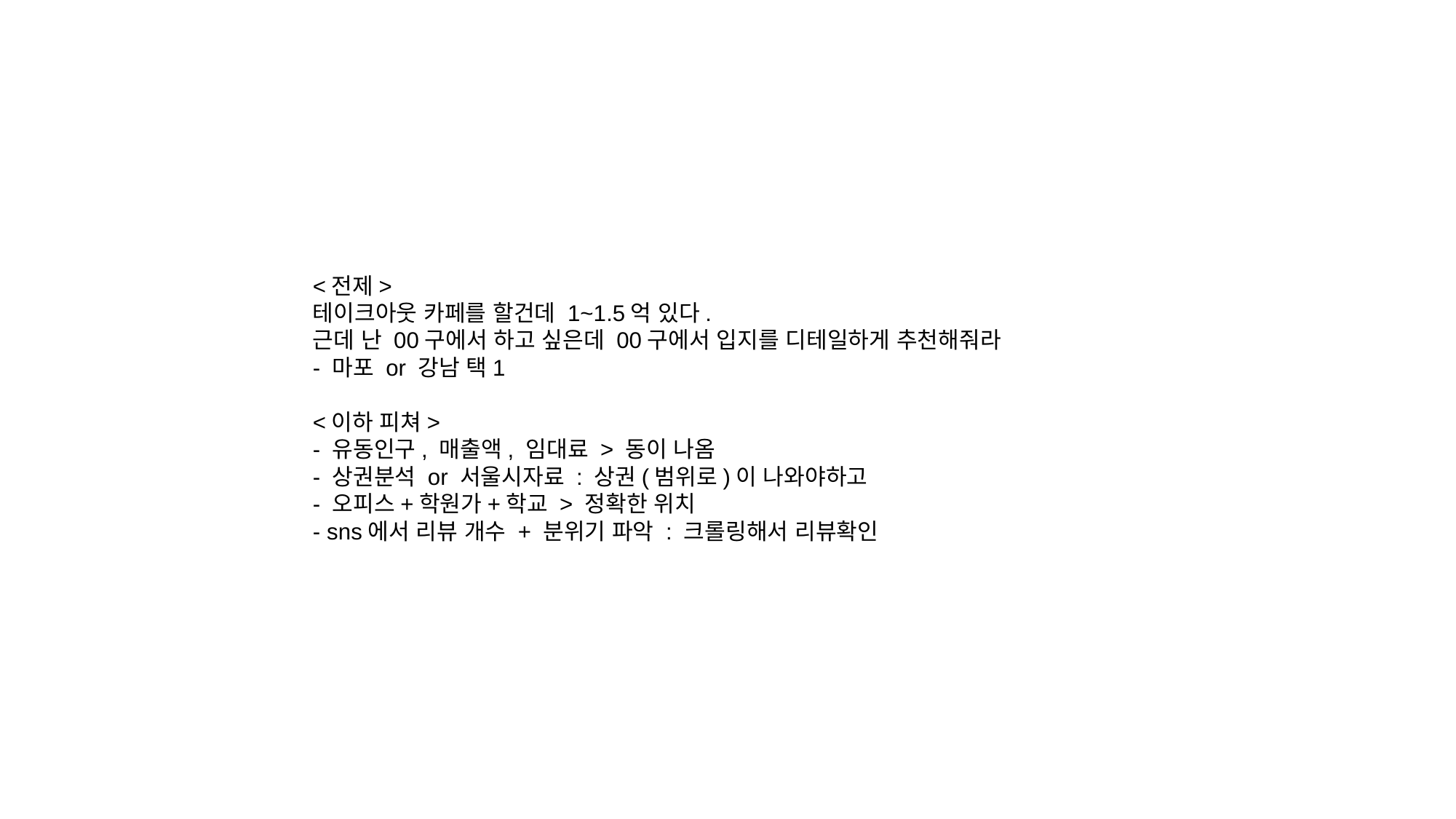

<전제>
테이크아웃 카페를 할건데 1~1.5억 있다.
근데 난 00구에서 하고 싶은데 00구에서 입지를 디테일하게 추천해줘라
- 마포 or 강남 택1

<이하 피쳐>
- 유동인구, 매출액, 임대료 > 동이 나옴
- 상권분석 or 서울시자료 : 상권(범위로)이 나와야하고
- 오피스+학원가+학교 > 정확한 위치
- sns에서 리뷰 개수 + 분위기 파악 : 크롤링해서 리뷰확인